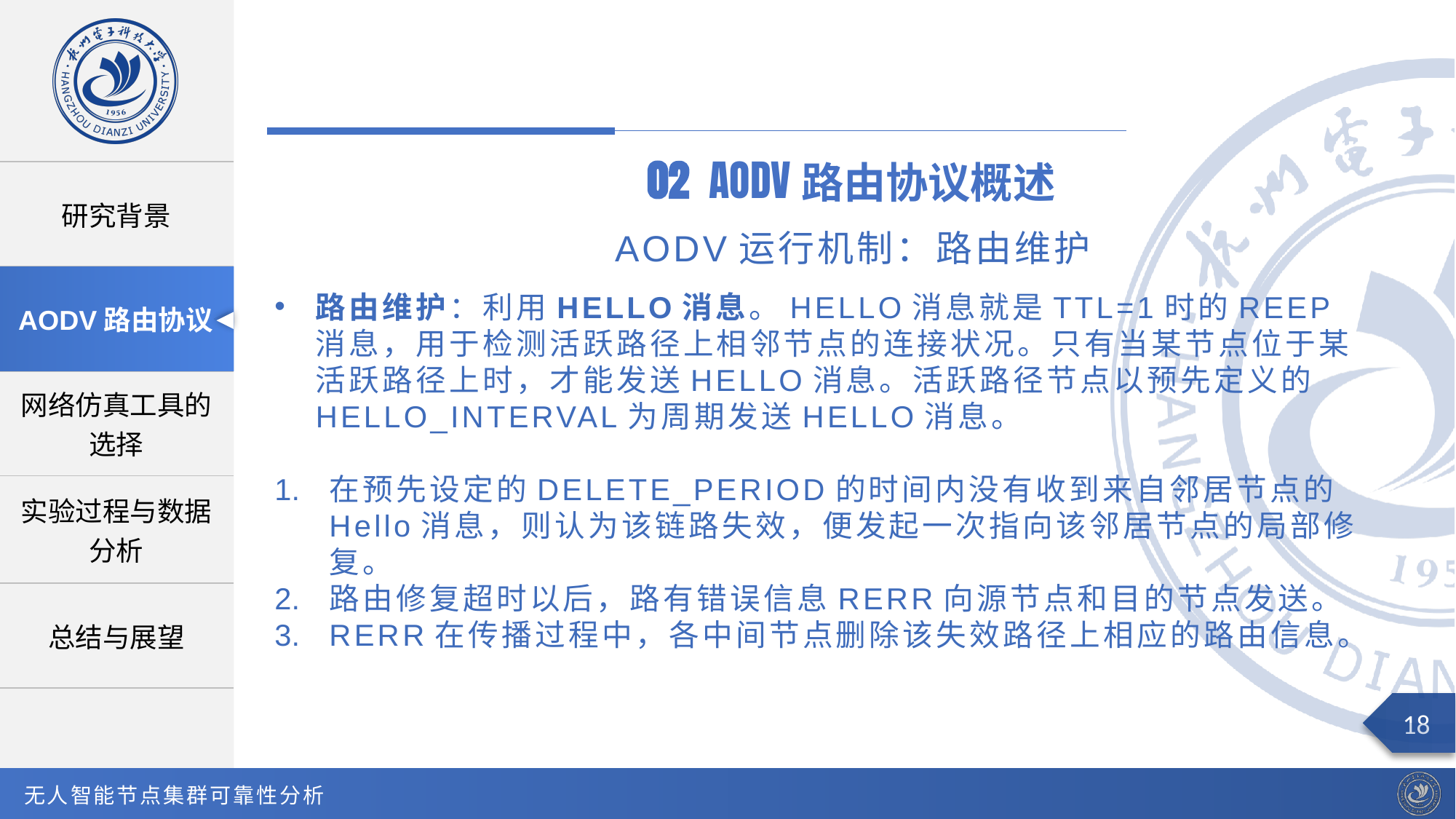

02  AODV路由协议概述
AODV运行机制：路由维护
路由维护：利用HELLO消息。HELLO消息就是TTL=1时的REEP消息，用于检测活跃路径上相邻节点的连接状况。只有当某节点位于某活跃路径上时，才能发送HELLO消息。活跃路径节点以预先定义的HELLO_INTERVAL为周期发送HELLO消息。

在预先设定的DELETE_PERIOD的时间内没有收到来自邻居节点的Hello消息，则认为该链路失效，便发起一次指向该邻居节点的局部修复。
路由修复超时以后，路有错误信息RERR向源节点和目的节点发送。
RERR在传播过程中，各中间节点删除该失效路径上相应的路由信息。